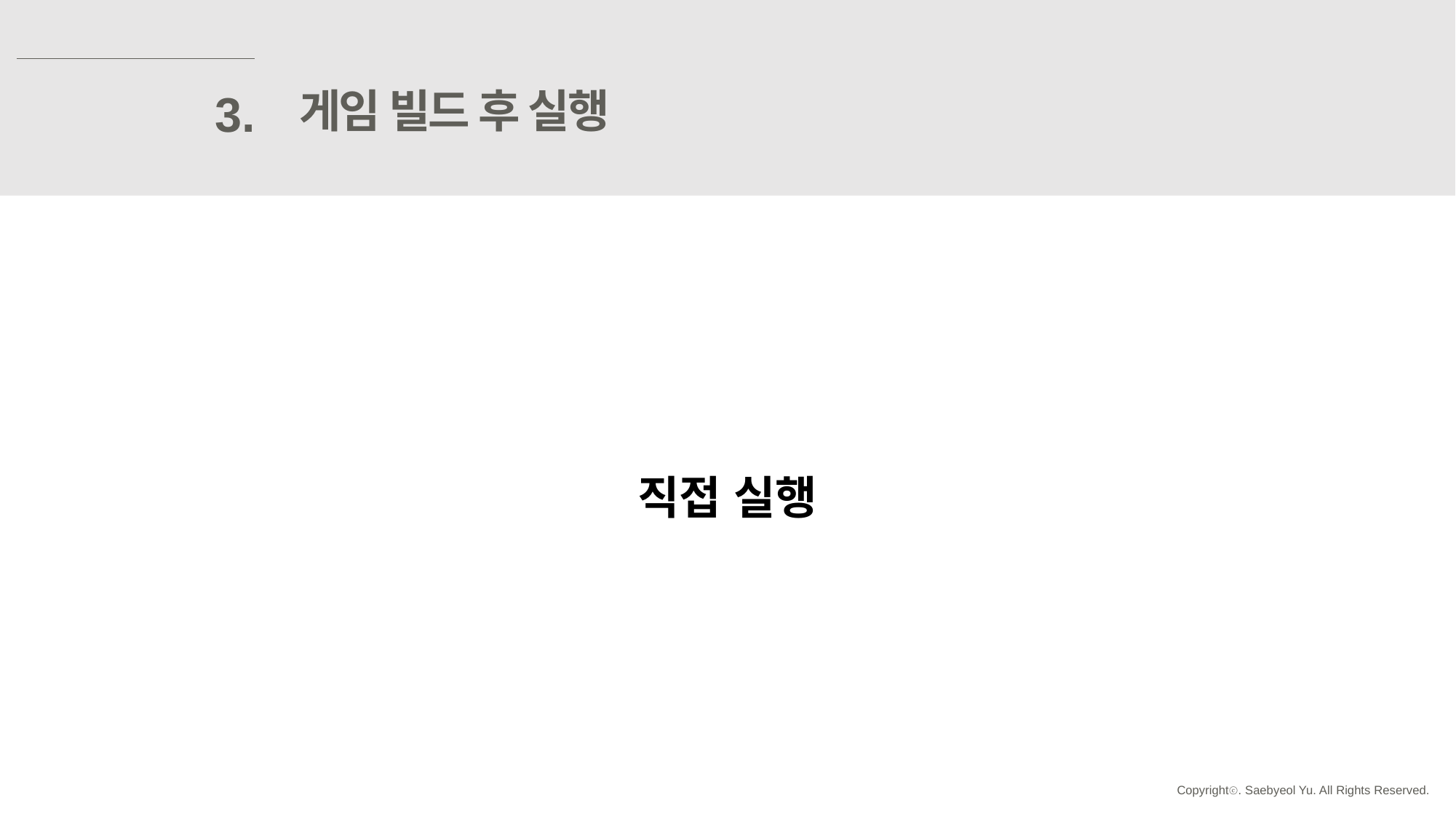

게임 빌드 후 실행
3.
직접 실행